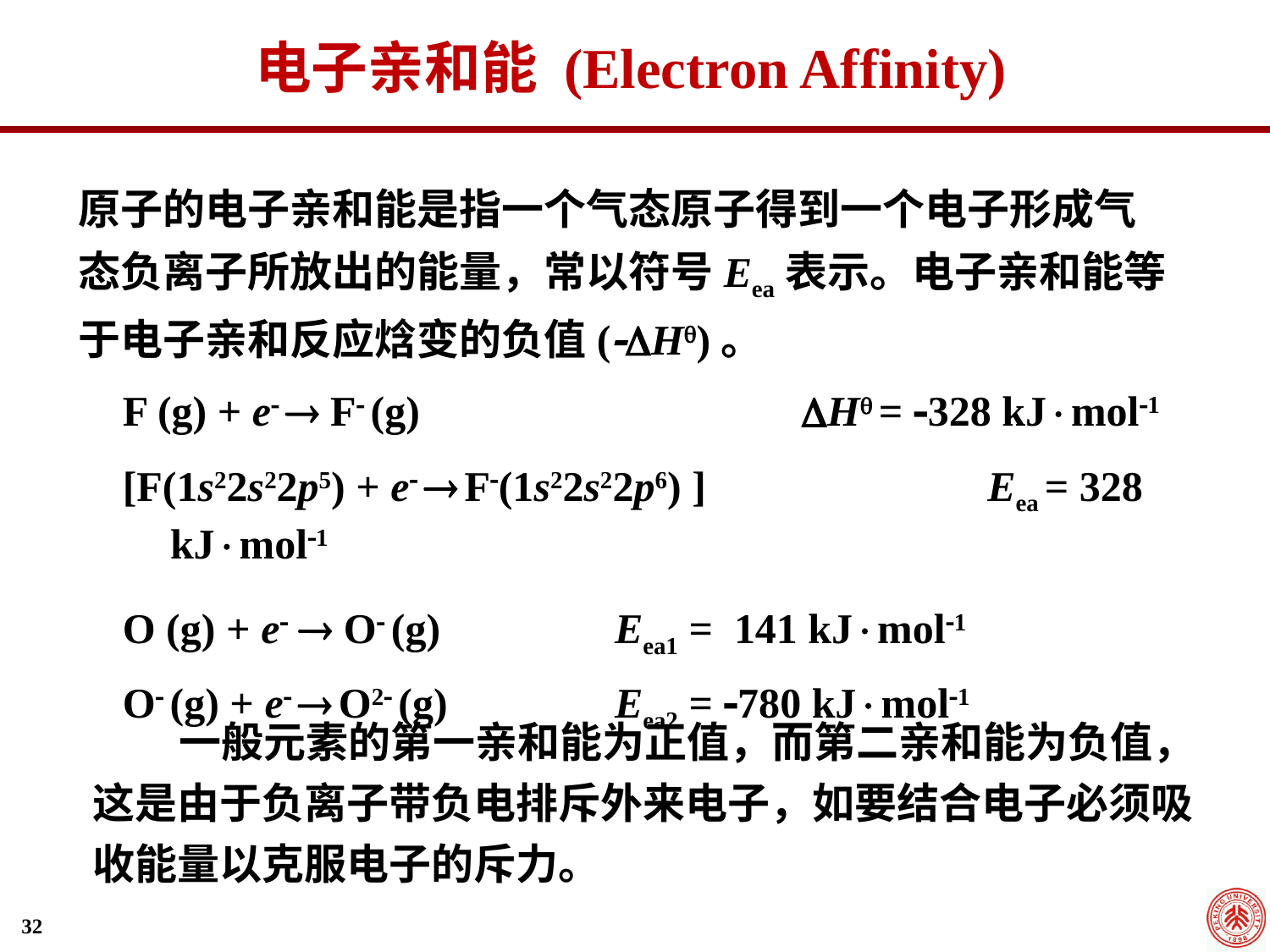

电子亲和能 (Electron Affinity)

原子的电子亲和能是指一个气态原子得到一个电子形成气态负离子所放出的能量，常以符号Eea表示。电子亲和能等于电子亲和反应焓变的负值(−ΔHθ)。
F (g) + e− → F− (g)                                    ΔHθ = −328 kJ⋅mol−1
[F(1s22s22p5) + e− → F−(1s22s22p6) ]		         Eea = 328 kJ⋅mol−1
O (g) + e− → O− (g) 	      Eea1 =  141 kJ⋅mol−1
O− (g) + e− → O2− (g) 	      Eea2 = −780 kJ⋅mol−1
        一般元素的第一亲和能为正值，而第二亲和能为负值，这是由于负离子带负电排斥外来电子，如要结合电子必须吸收能量以克服电子的斥力。
32